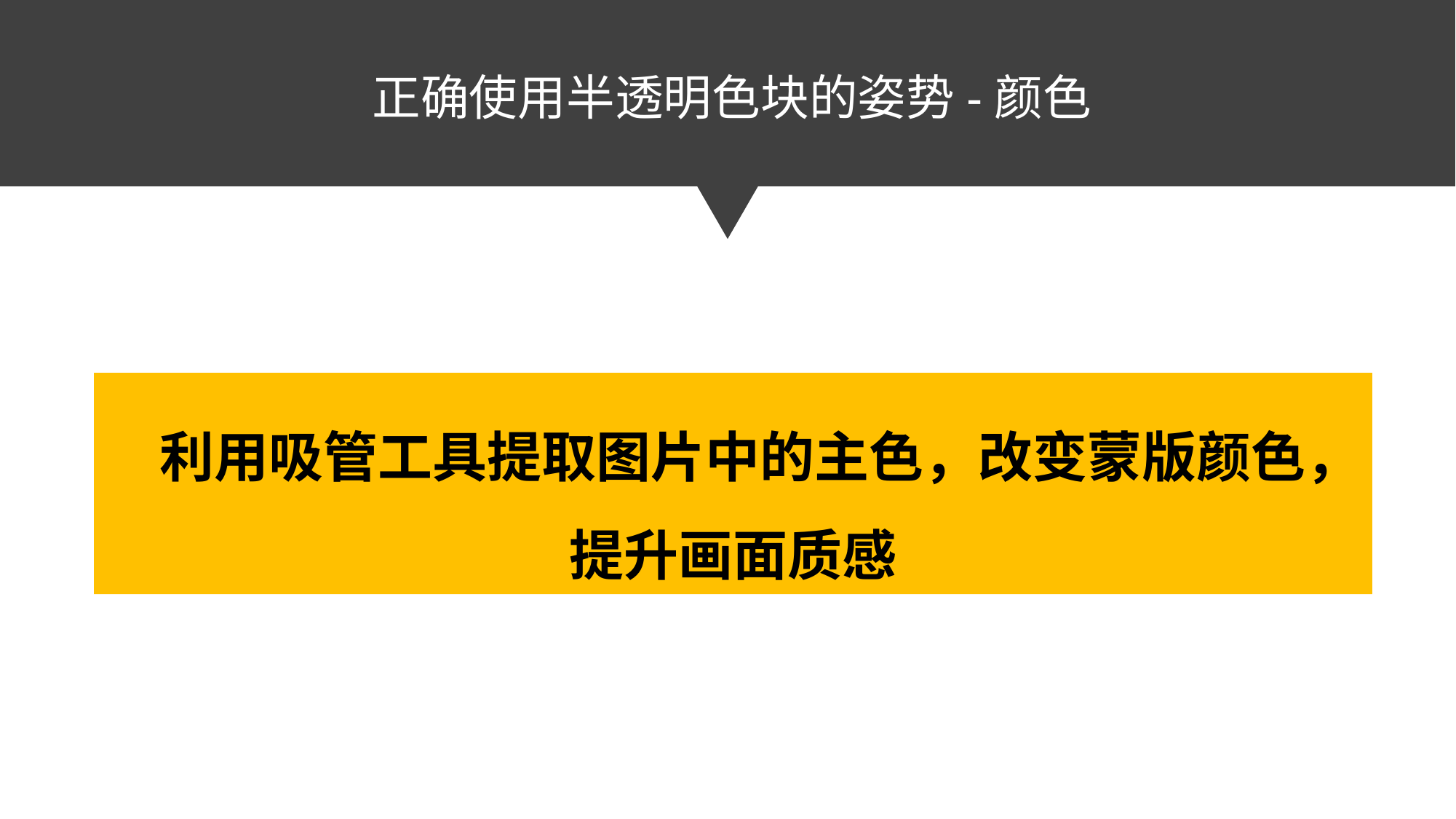

正确使用半透明色块的姿势-颜色

利用吸管工具提取图片中的主色，改变蒙版颜色，提升画面质感